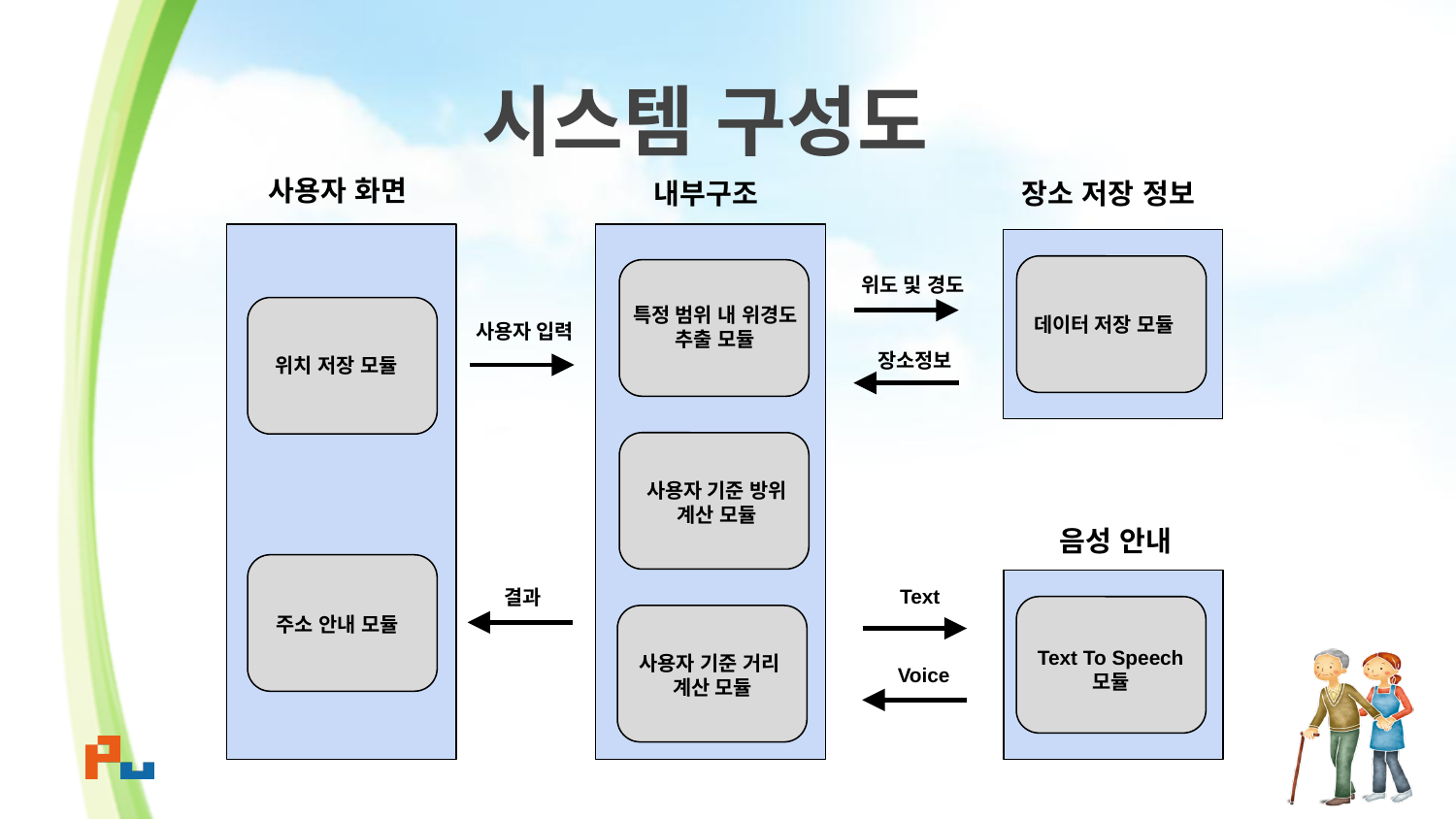

# 시스템 구성도
사용자 화면
내부구조
장소 저장 정보

위도 및 경도

특정 범위 내 위경도 추출 모듈

데이터 저장 모듈
사용자 입력
장소정보
위치 저장 모듈

사용자 기준 방위 계산 모듈
음성 안내

Text

결과

주소 안내 모듈

Text To Speech 모듈
사용자 기준 거리
계산 모듈
Voice